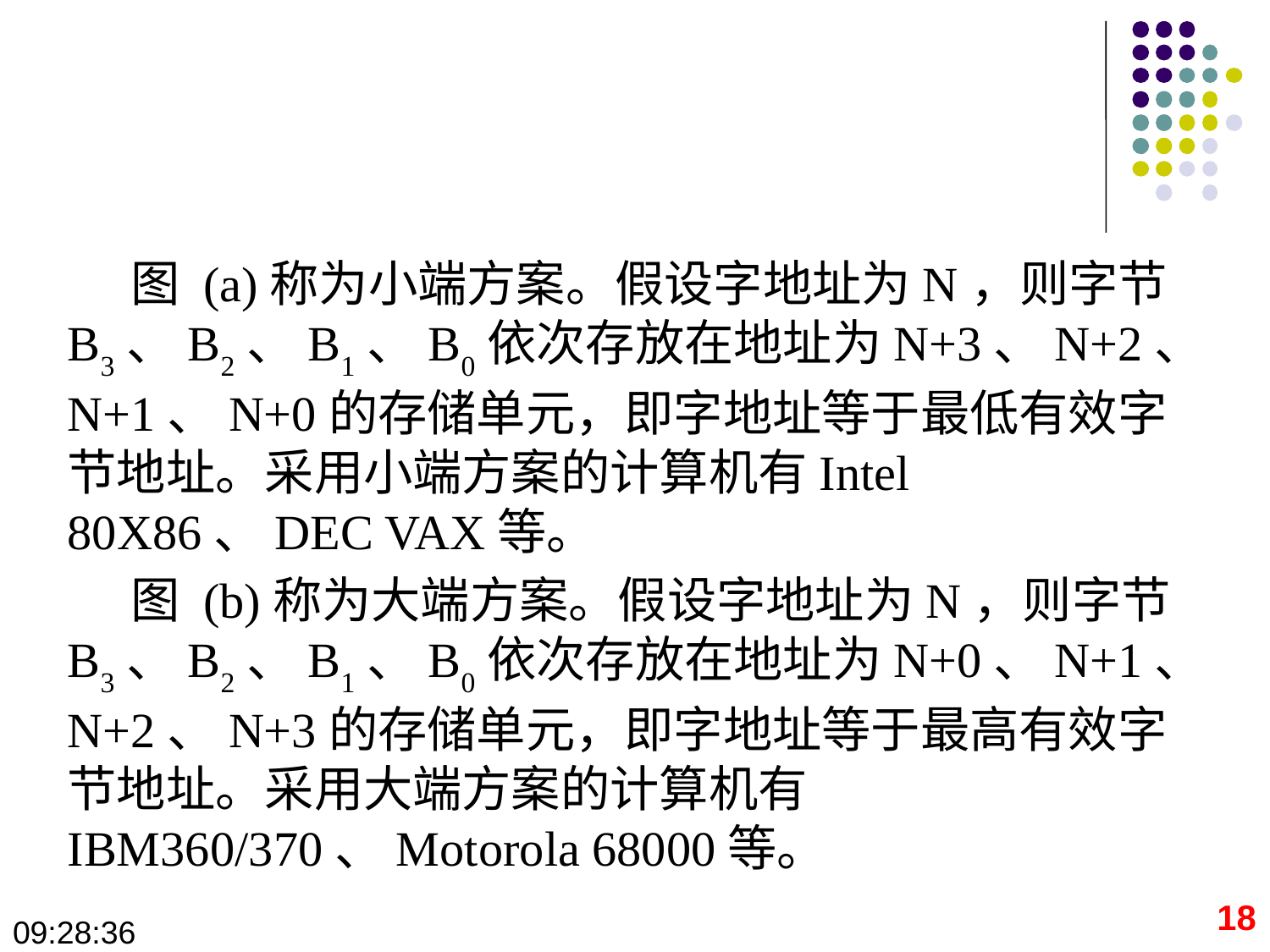

图 (a)称为小端方案。假设字地址为N，则字节B3、B2、B1、B0依次存放在地址为N+3、N+2、N+1、N+0的存储单元，即字地址等于最低有效字节地址。采用小端方案的计算机有Intel 80X86、DEC VAX等。
图 (b)称为大端方案。假设字地址为N，则字节B3、B2、B1、B0依次存放在地址为N+0、N+1、N+2、N+3的存储单元，即字地址等于最高有效字节地址。采用大端方案的计算机有IBM360/370、Motorola 68000等。
18
09:28:36